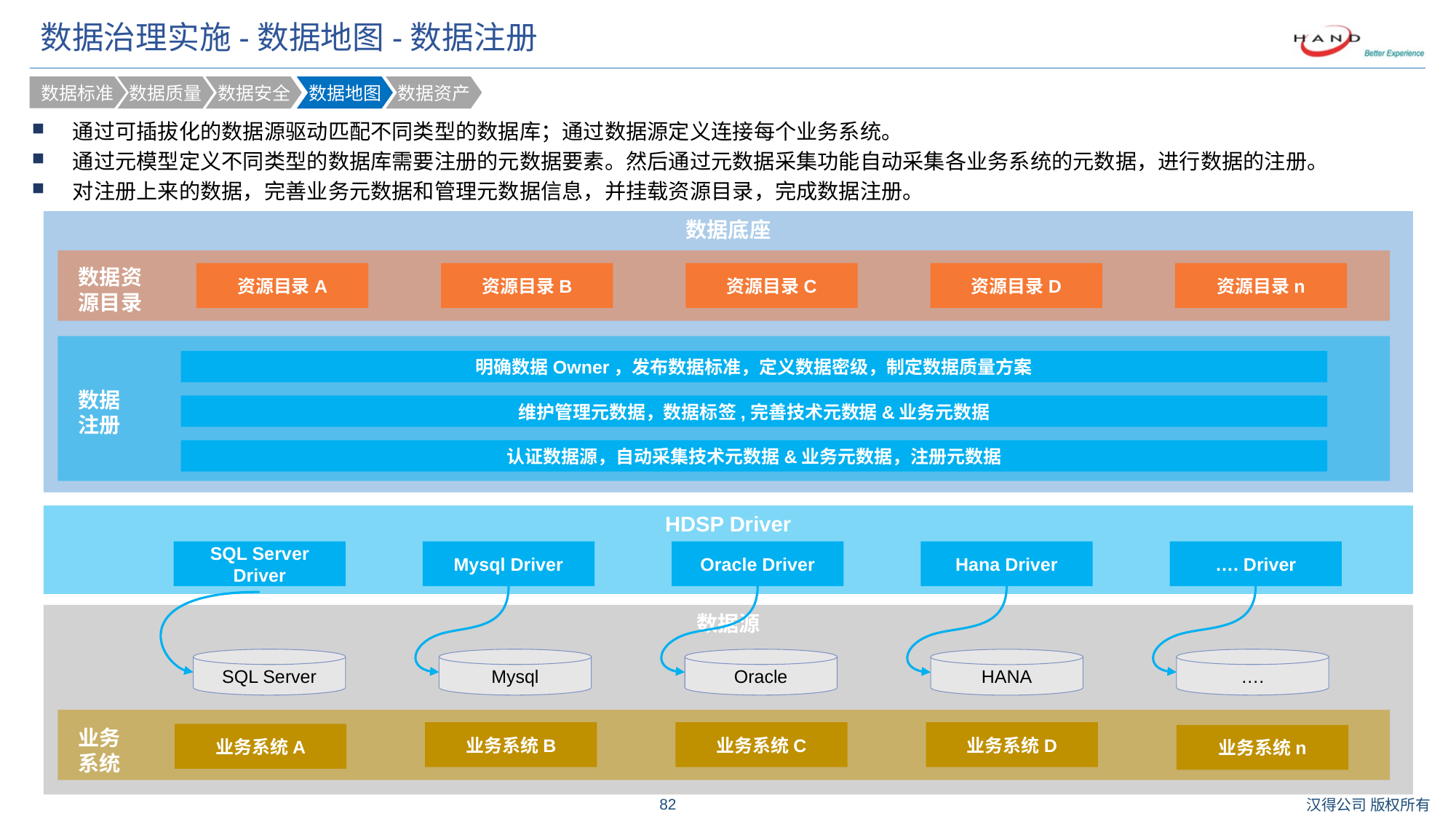

# 数据治理实施-数据地图-数据注册

数据标准

数据质量

数据安全

数据地图

数据资产
通过可插拔化的数据源驱动匹配不同类型的数据库；通过数据源定义连接每个业务系统。
通过元模型定义不同类型的数据库需要注册的元数据要素。然后通过元数据采集功能自动采集各业务系统的元数据，进行数据的注册。
对注册上来的数据，完善业务元数据和管理元数据信息，并挂载资源目录，完成数据注册。
数据底座

数据资源目录
资源目录A
资源目录B
资源目录C
资源目录D
资源目录n

明确数据Owner，发布数据标准，定义数据密级，制定数据质量方案
数据
注册
维护管理元数据，数据标签,完善技术元数据&业务元数据
认证数据源，自动采集技术元数据&业务元数据，注册元数据
HDSP Driver
SQL Server Driver
Mysql Driver
Oracle Driver
Hana Driver
…. Driver
数据源
SQL Server
Oracle
….
Mysql
HANA

业务
系统
业务系统B
业务系统C
业务系统D
业务系统A
业务系统n